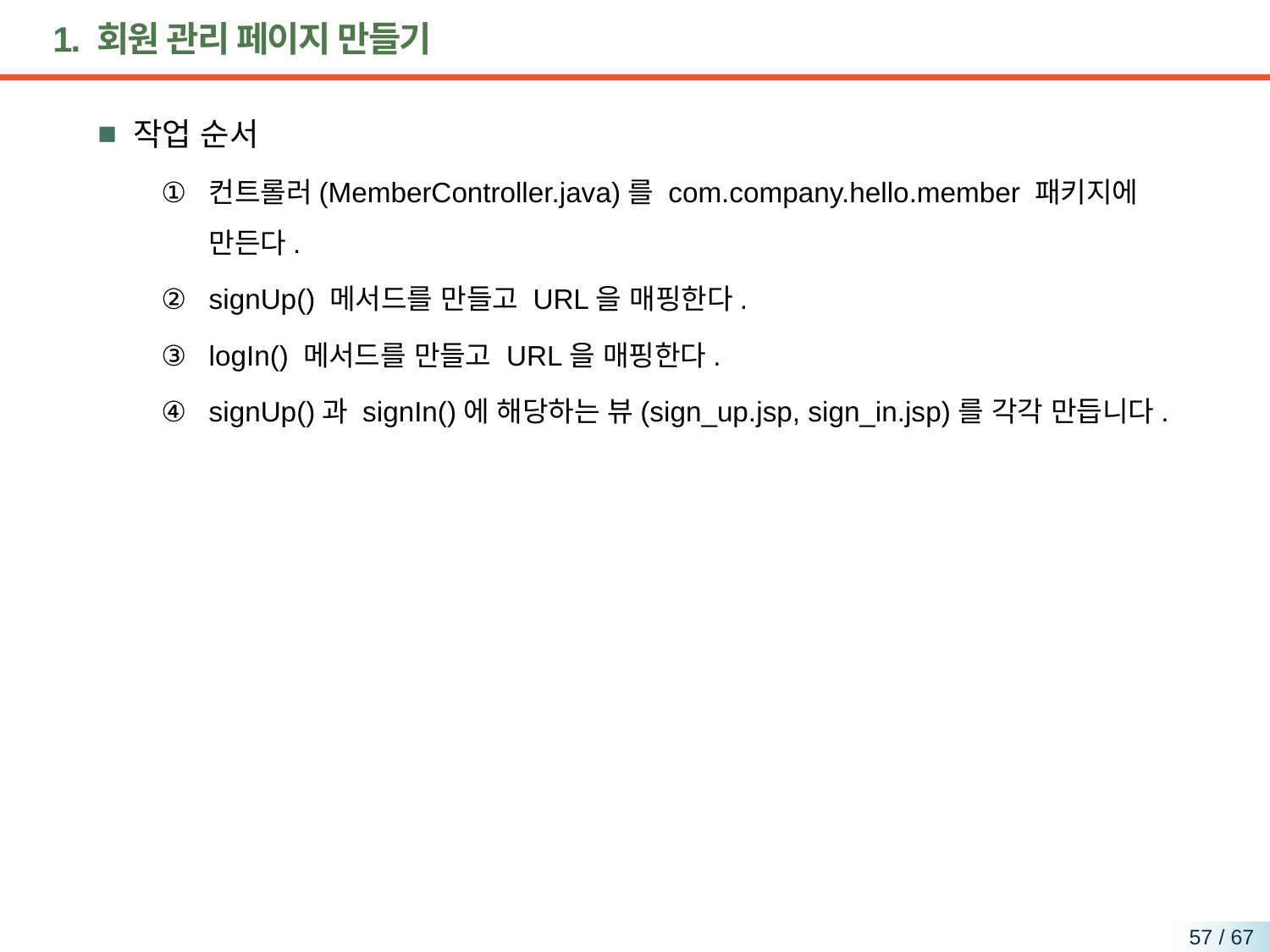

# 1. 회원 관리 페이지 만들기
작업 순서
컨트롤러(MemberController.java)를 com.company.hello.member 패키지에 만든다.
signUp() 메서드를 만들고 URL을 매핑한다.
logIn() 메서드를 만들고 URL을 매핑한다.
signUp()과 signIn()에 해당하는 뷰(sign_up.jsp, sign_in.jsp)를 각각 만듭니다.